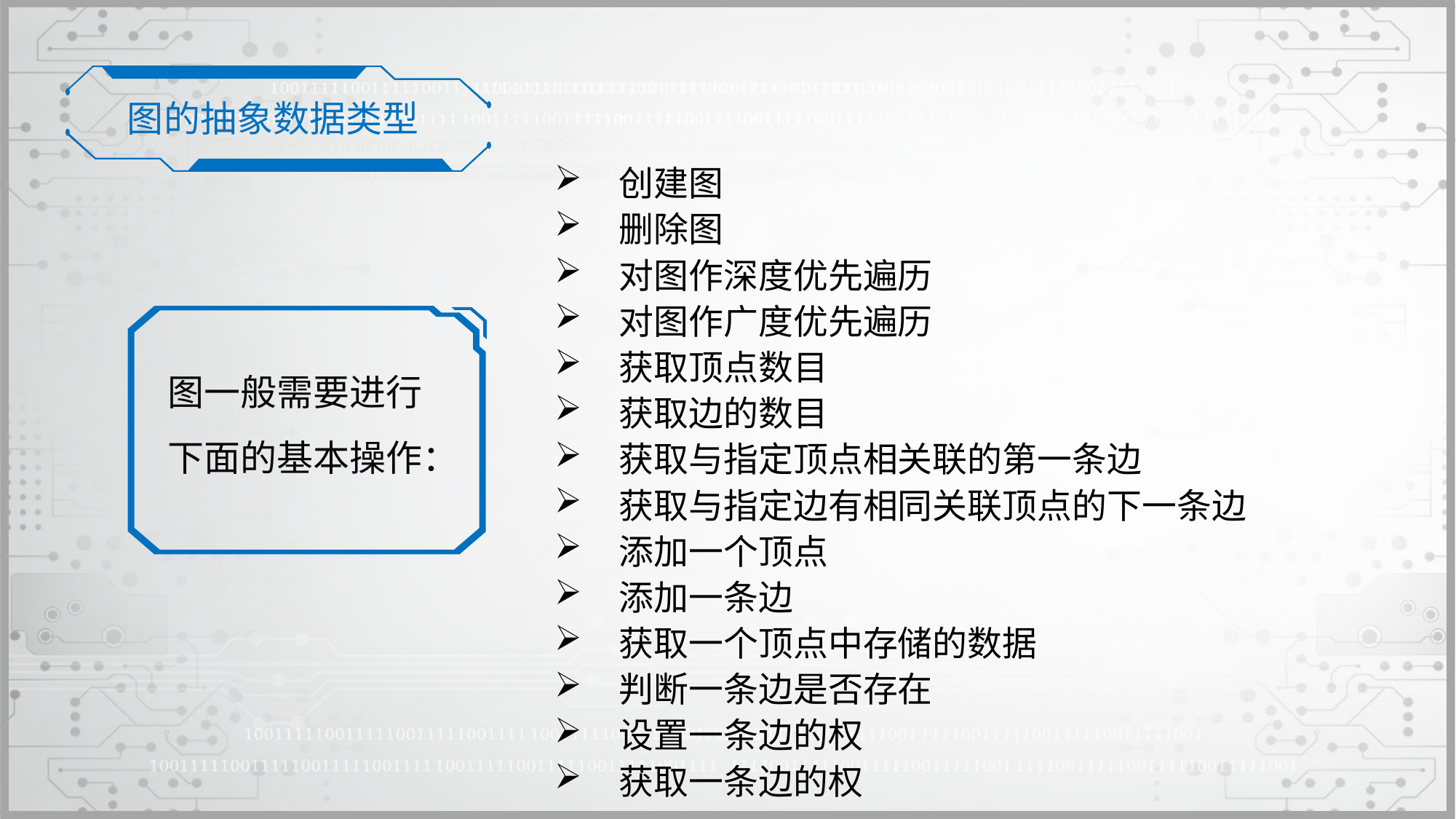

图的抽象数据类型
创建图
删除图
对图作深度优先遍历
对图作广度优先遍历
获取顶点数目
获取边的数目
获取与指定顶点相关联的第一条边
获取与指定边有相同关联顶点的下一条边
添加一个顶点
添加一条边
获取一个顶点中存储的数据
判断一条边是否存在
设置一条边的权
获取一条边的权

图一般需要进行下面的基本操作：